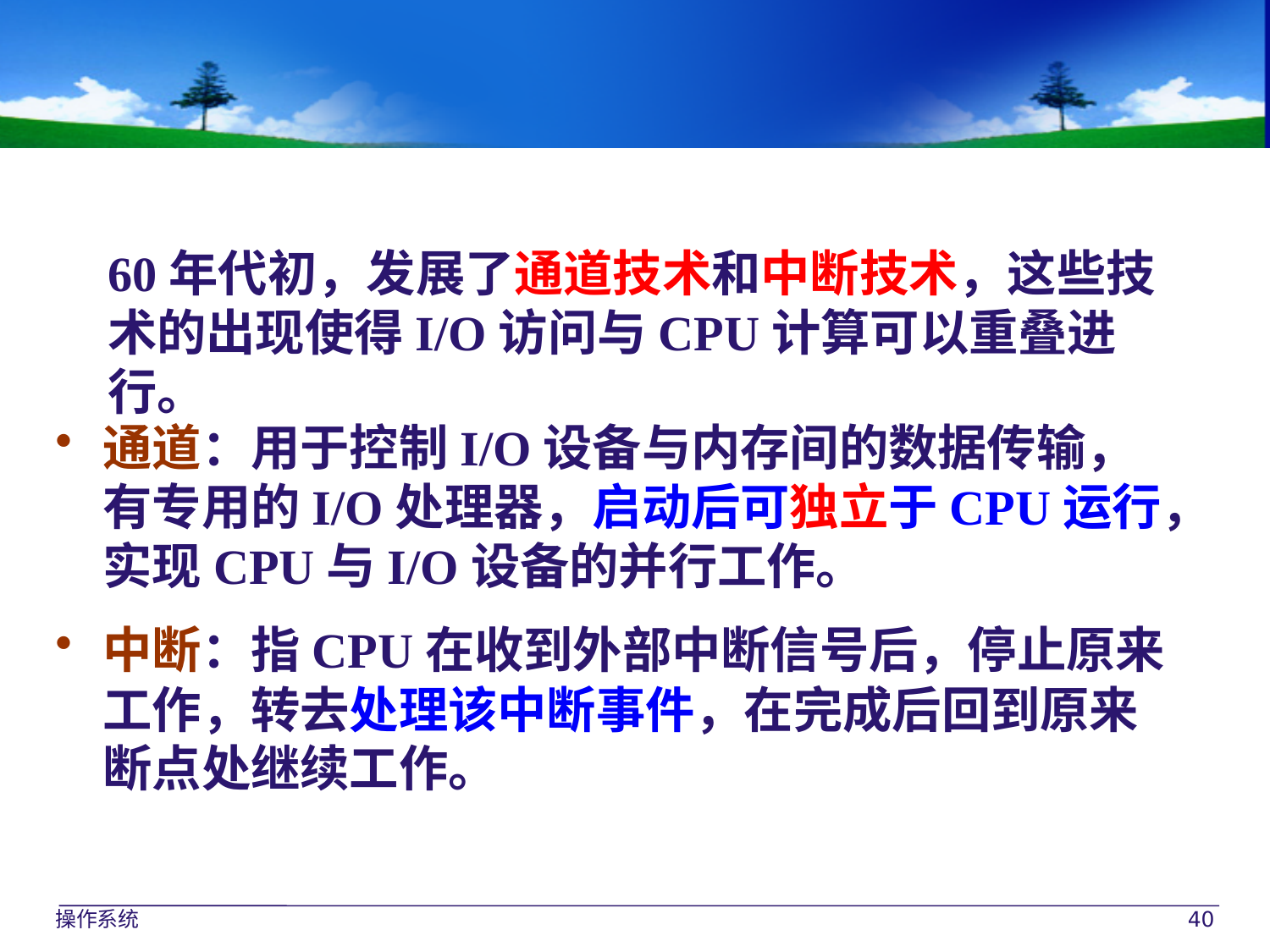

60年代初，发展了通道技术和中断技术，这些技术的出现使得I/O访问与CPU计算可以重叠进行。
通道：用于控制I/O设备与内存间的数据传输，
有专用的I/O处理器，启动后可独立于CPU运行，
实现CPU与I/O设备的并行工作。
中断：指CPU在收到外部中断信号后，停止原来
工作，转去处理该中断事件，在完成后回到原来
断点处继续工作。
操作系统
40